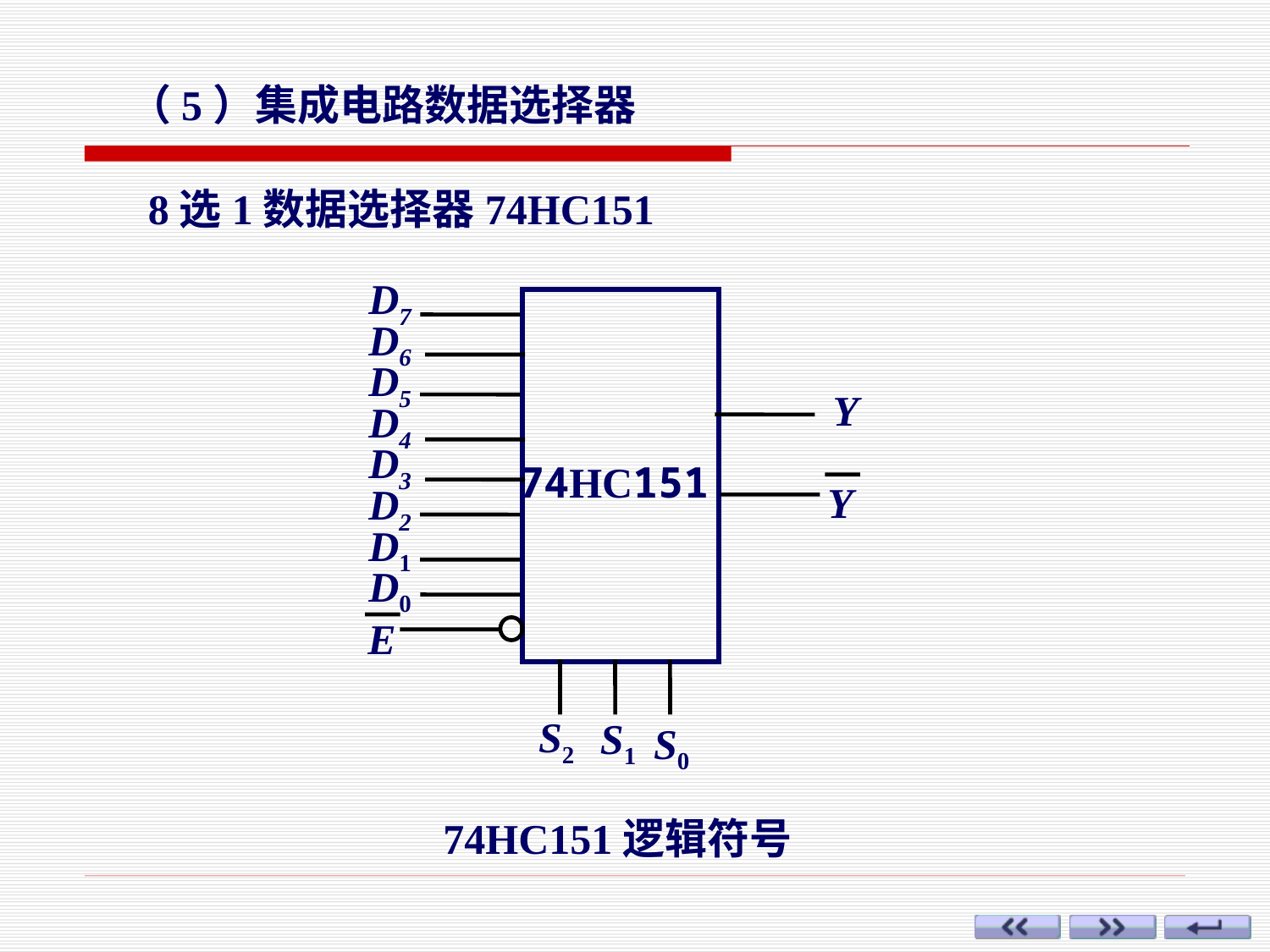

（5）集成电路数据选择器
8选1数据选择器74HC151
D7

D6

D5

Y
D4

D3

74HC151
Y
D2

D1

D0

E

S2
S1
S0
74HC151逻辑符号